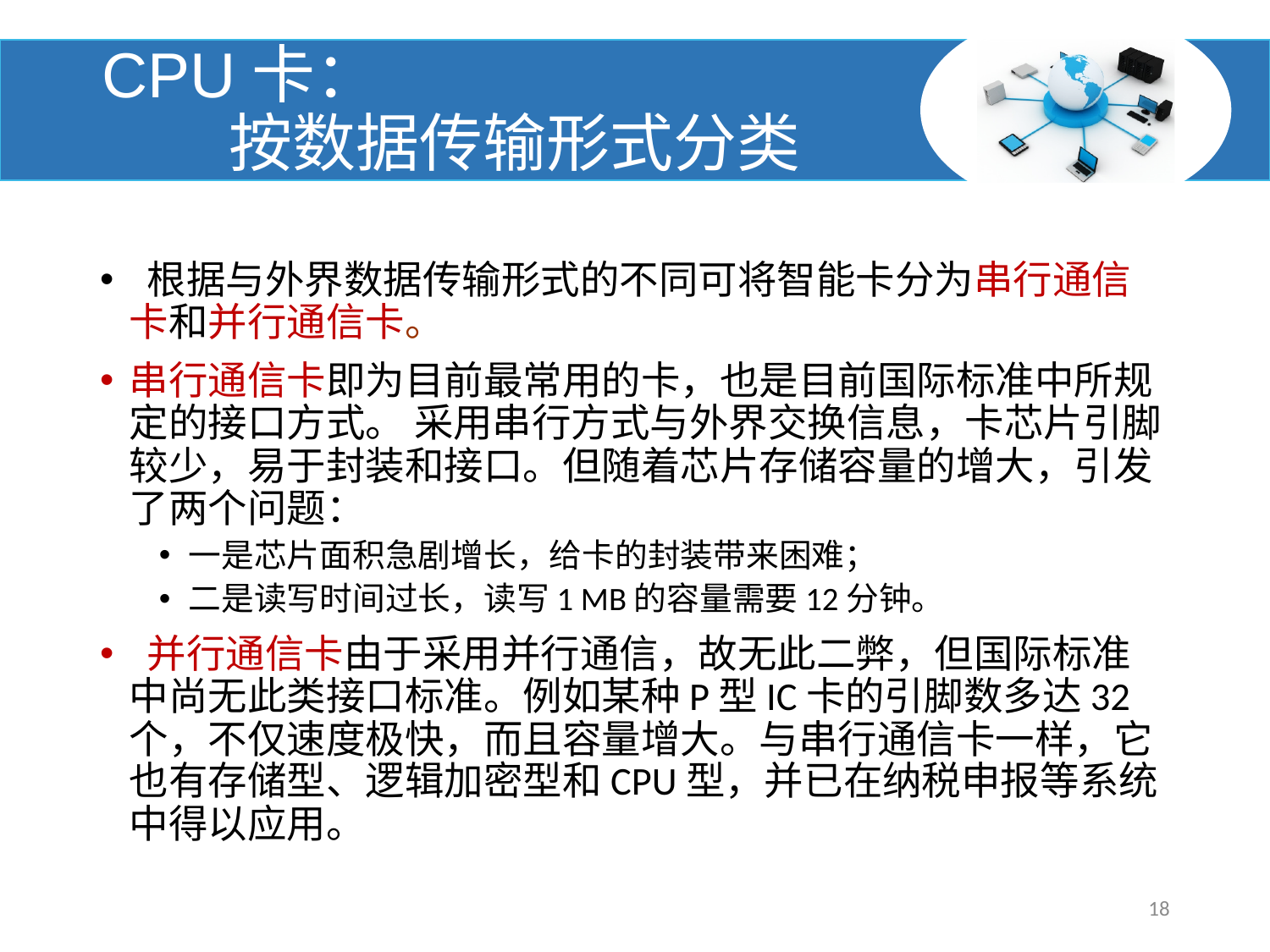

# CPU卡： 按数据传输形式分类
 根据与外界数据传输形式的不同可将智能卡分为串行通信卡和并行通信卡。
串行通信卡即为目前最常用的卡，也是目前国际标准中所规定的接口方式。 采用串行方式与外界交换信息，卡芯片引脚较少，易于封装和接口。但随着芯片存储容量的增大，引发了两个问题：
一是芯片面积急剧增长，给卡的封装带来困难；
二是读写时间过长，读写1 MB的容量需要12分钟。
 并行通信卡由于采用并行通信，故无此二弊，但国际标准中尚无此类接口标准。例如某种P型IC卡的引脚数多达32个，不仅速度极快，而且容量增大。与串行通信卡一样，它也有存储型、逻辑加密型和CPU型，并已在纳税申报等系统中得以应用。
18